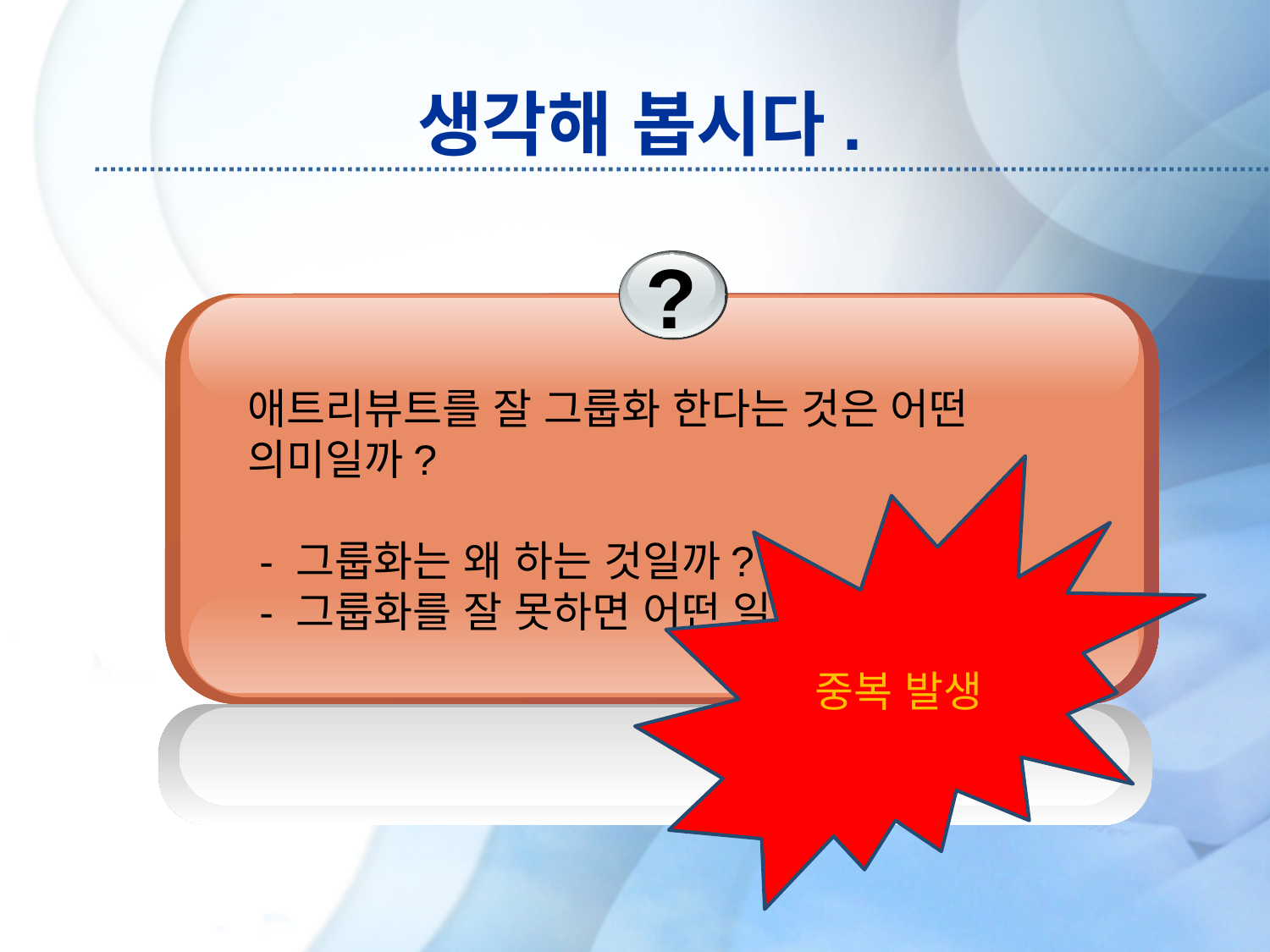

# 생각해 봅시다.
?

애트리뷰트를 잘 그룹화 한다는 것은 어떤 의미일까?

 - 그룹화는 왜 하는 것일까?
 - 그룹화를 잘 못하면 어떤 일이 벌어지나?
중복 발생